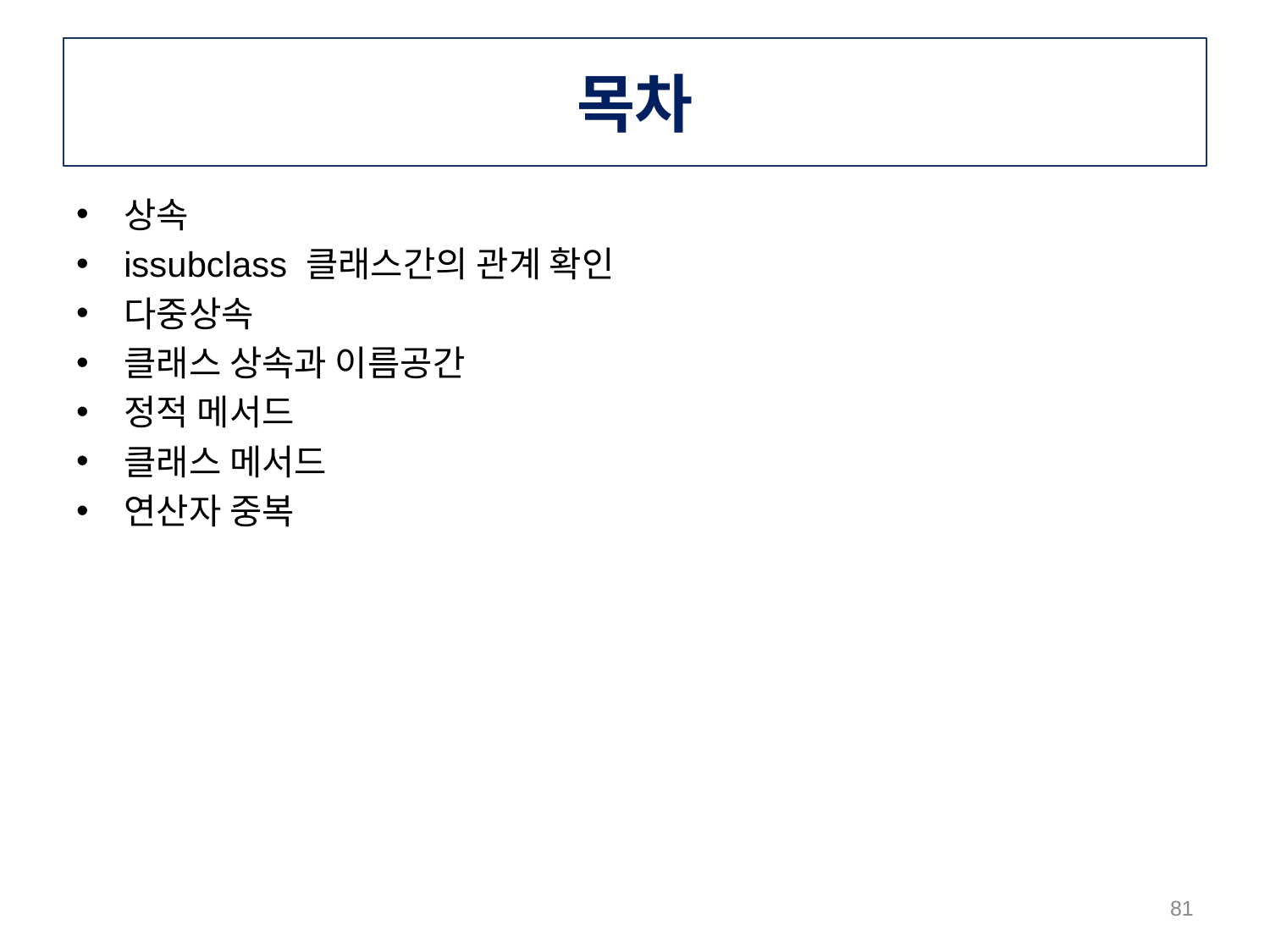

# 목차
상속
issubclass 클래스간의 관계 확인
다중상속
클래스 상속과 이름공간
정적 메서드
클래스 메서드
연산자 중복

81